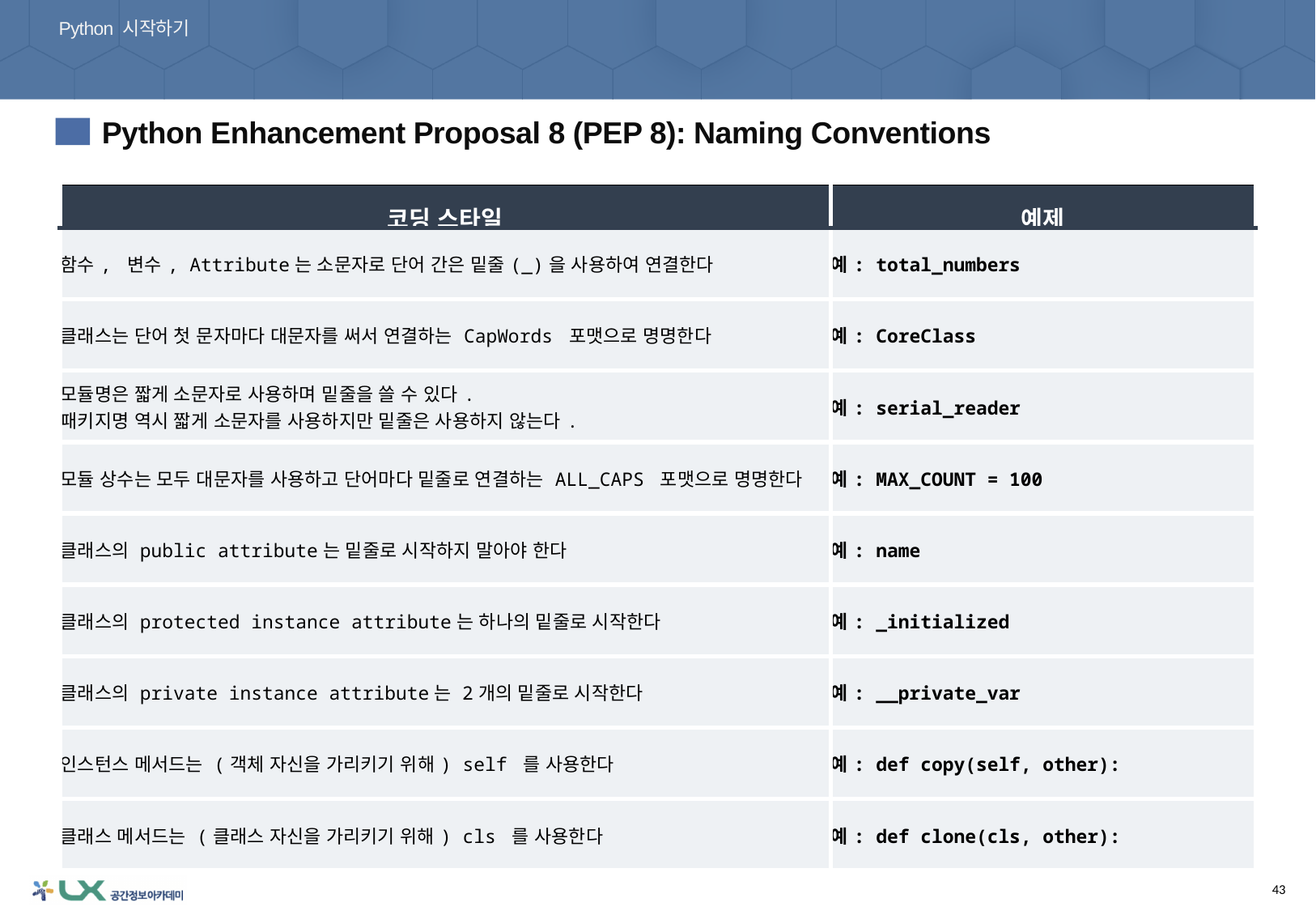

Python 시작하기
02. 코딩 스타일 가이드라인
Python Enhancement Proposal 8 (PEP 8): Naming Conventions
2
| 코딩 스타일 | 예제 |
| --- | --- |
| 함수, 변수, Attribute는 소문자로 단어 간은 밑줄(\_)을 사용하여 연결한다 | 예: total\_numbers |
| 클래스는 단어 첫 문자마다 대문자를 써서 연결하는 CapWords 포맷으로 명명한다 | 예: CoreClass |
| 모듈명은 짧게 소문자로 사용하며 밑줄을 쓸 수 있다. 패키지명 역시 짧게 소문자를 사용하지만 밑줄은 사용하지 않는다. | 예: serial\_reader |
| 모듈 상수는 모두 대문자를 사용하고 단어마다 밑줄로 연결하는 ALL\_CAPS 포맷으로 명명한다 | 예: MAX\_COUNT = 100 |
| 클래스의 public attribute는 밑줄로 시작하지 말아야 한다 | 예: name |
| 클래스의 protected instance attribute는 하나의 밑줄로 시작한다 | 예: \_initialized |
| 클래스의 private instance attribute는 2개의 밑줄로 시작한다 | 예: \_\_private\_var |
| 인스턴스 메서드는 (객체 자신을 가리키기 위해) self 를 사용한다 | 예: def copy(self, other): |
| 클래스 메서드는 (클래스 자신을 가리키기 위해) cls 를 사용한다 | 예: def clone(cls, other): |
43